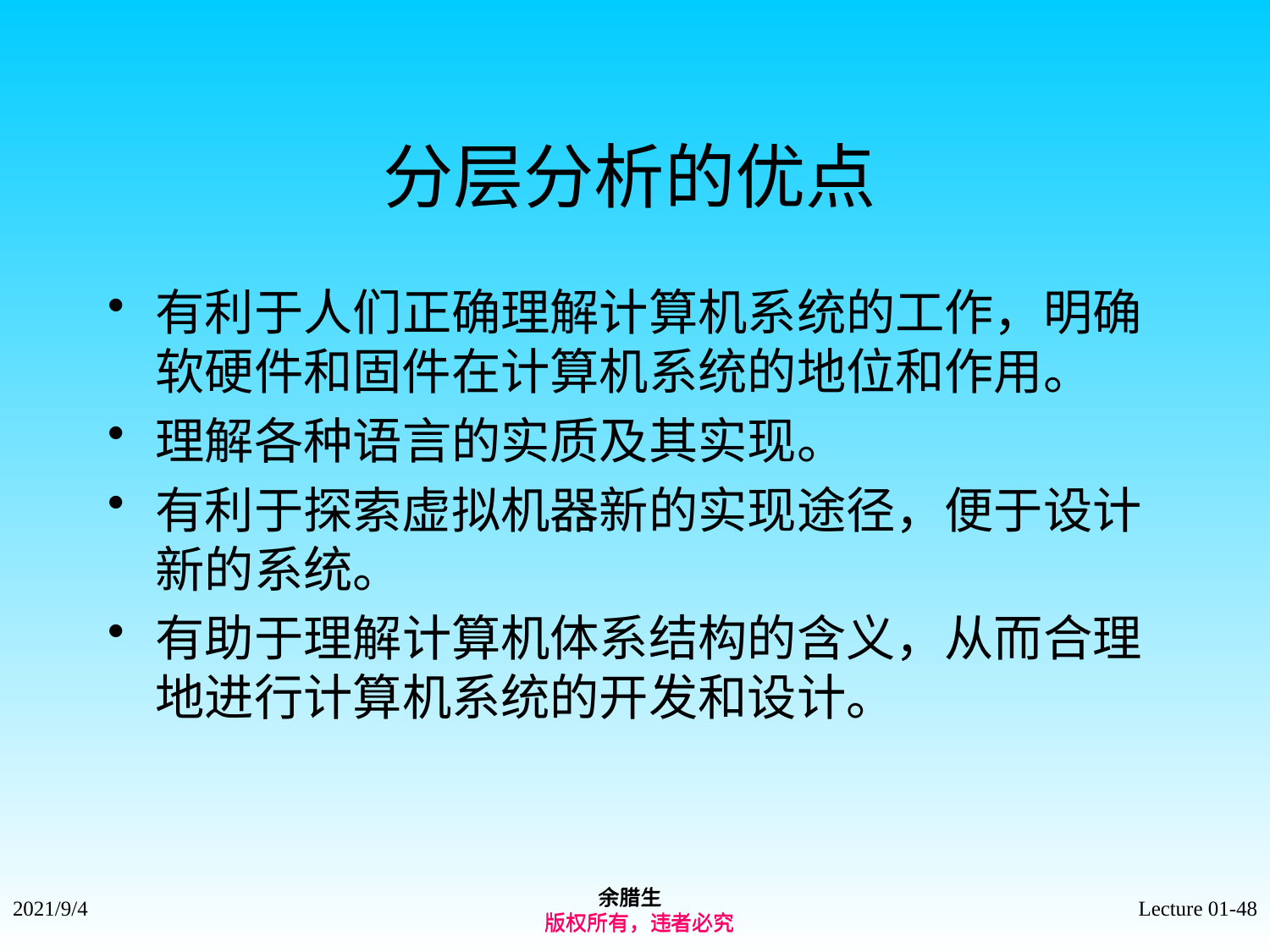

# 分层分析的优点
有利于人们正确理解计算机系统的工作，明确软硬件和固件在计算机系统的地位和作用。
理解各种语言的实质及其实现。
有利于探索虚拟机器新的实现途径，便于设计新的系统。
有助于理解计算机体系结构的含义，从而合理地进行计算机系统的开发和设计。

余腊生
 版权所有，违者必究
余腊生
 版权所有，违者必究
2021/9/4
Lecture 01-48